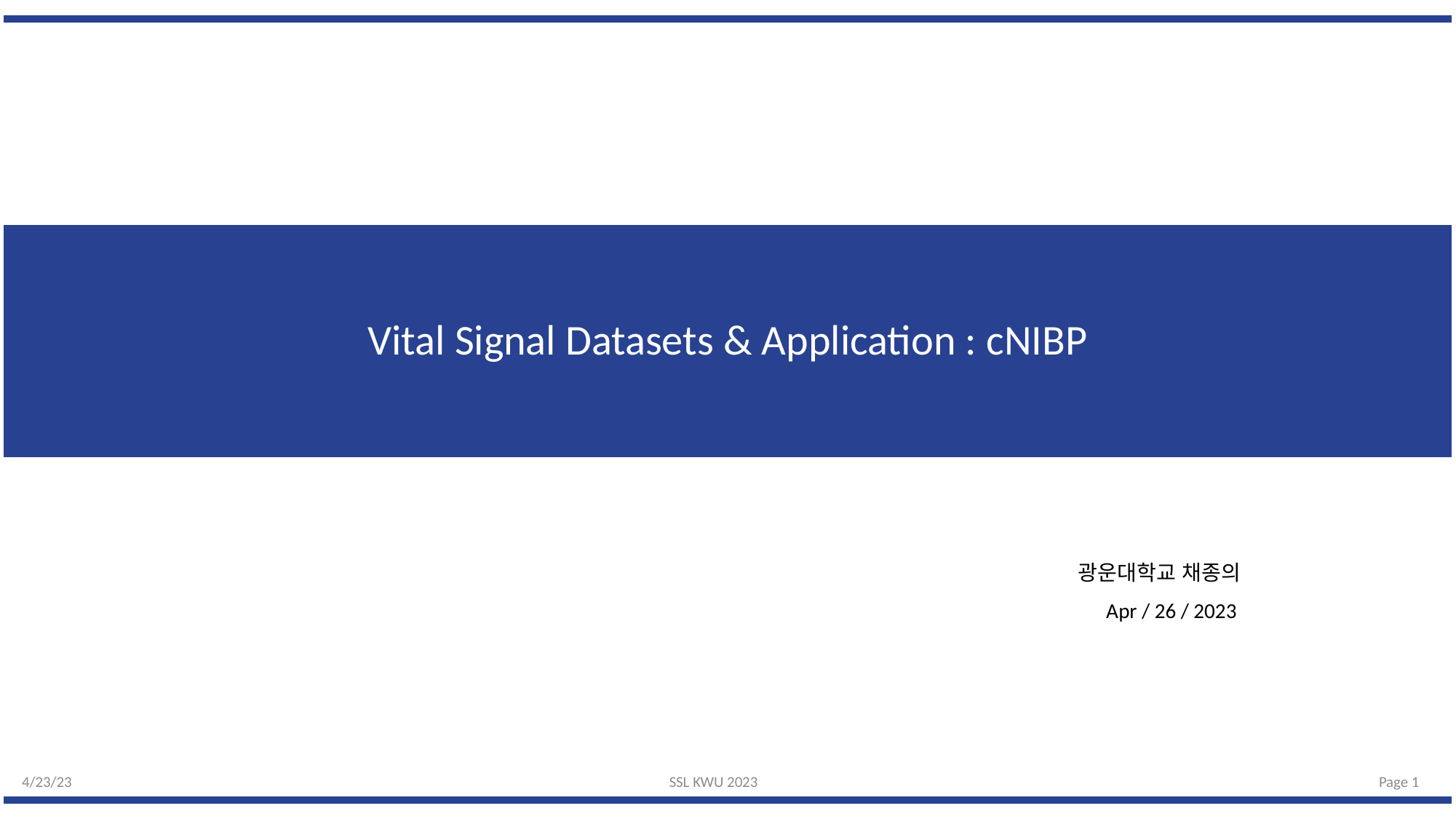

# Vital Signal Datasets & Application : cNIBP

광운대학교 채종의
Apr / 26 / 2023
4/23/23
SSL KWU 2023
Page 1